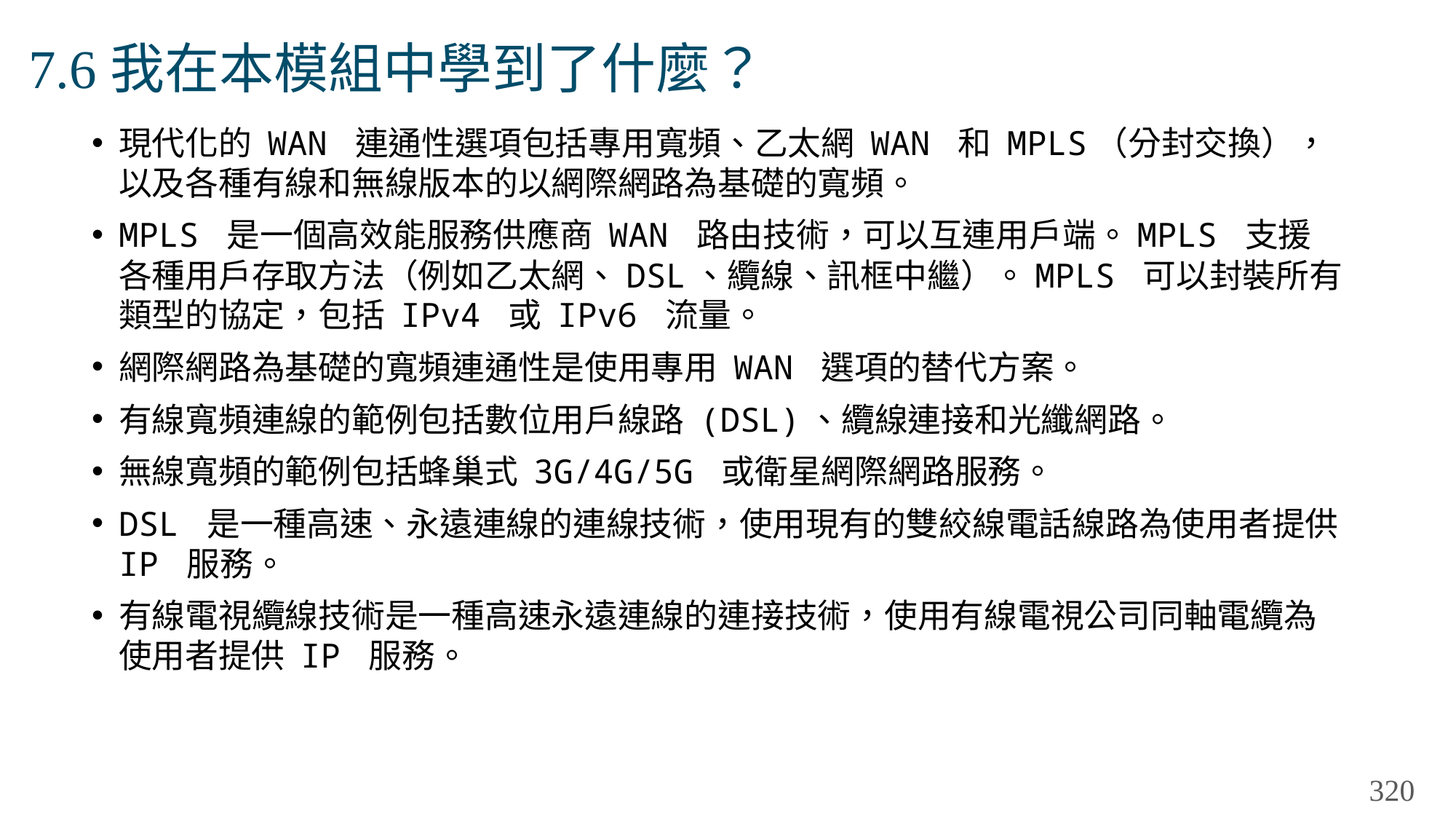

# 7.6我在本模組中學到了什麼？
現代化的 WAN 連通性選項包括專用寬頻、乙太網 WAN 和 MPLS（分封交換），以及各種有線和無線版本的以網際網路為基礎的寬頻。
MPLS 是一個高效能服務供應商 WAN 路由技術，可以互連用戶端。MPLS 支援各種用戶存取方法（例如乙太網、DSL、纜線、訊框中繼）。MPLS 可以封裝所有類型的協定，包括 IPv4 或 IPv6 流量。
網際網路為基礎的寬頻連通性是使用專用 WAN 選項的替代方案。
有線寬頻連線的範例包括數位用戶線路 (DSL)、纜線連接和光纖網路。
無線寬頻的範例包括蜂巢式 3G/4G/5G 或衛星網際網路服務。
DSL 是一種高速、永遠連線的連線技術，使用現有的雙絞線電話線路為使用者提供 IP 服務。
有線電視纜線技術是一種高速永遠連線的連接技術，使用有線電視公司同軸電纜為使用者提供 IP 服務。
320